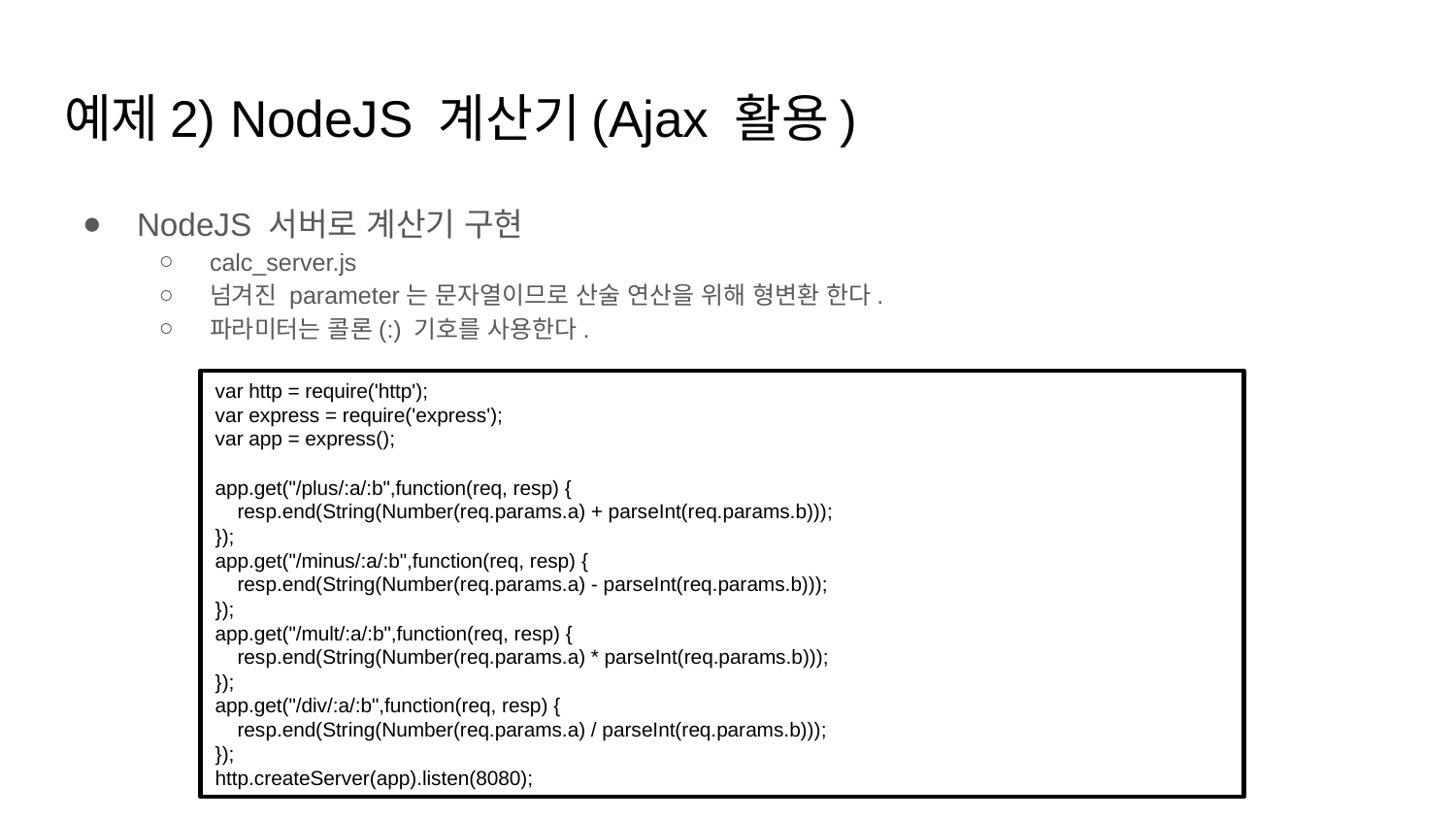

# 예제2) NodeJS 계산기(Ajax 활용)
NodeJS 서버로 계산기 구현
calc_server.js
넘겨진 parameter는 문자열이므로 산술 연산을 위해 형변환 한다.
파라미터는 콜론(:) 기호를 사용한다.

var http = require('http');
var express = require('express');
var app = express();

app.get("/plus/:a/:b",function(req, resp) {
    resp.end(String(Number(req.params.a) + parseInt(req.params.b)));
});
app.get("/minus/:a/:b",function(req, resp) {
    resp.end(String(Number(req.params.a) - parseInt(req.params.b)));
});
app.get("/mult/:a/:b",function(req, resp) {
    resp.end(String(Number(req.params.a) * parseInt(req.params.b)));
});
app.get("/div/:a/:b",function(req, resp) {
    resp.end(String(Number(req.params.a) / parseInt(req.params.b)));
});
http.createServer(app).listen(8080);